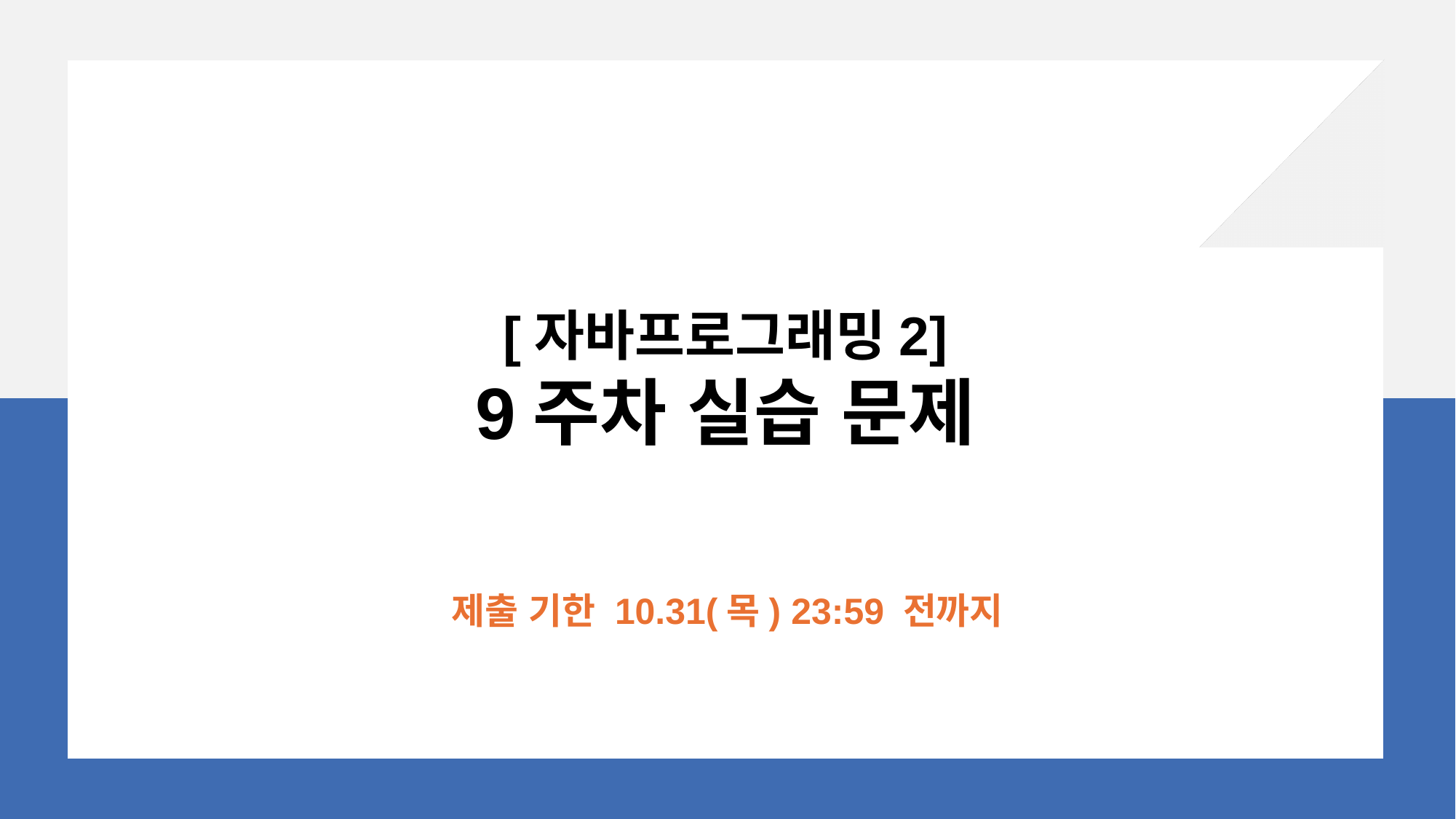

[자바프로그래밍2]
9주차 실습 문제

제출 기한 10.31(목) 23:59 전까지